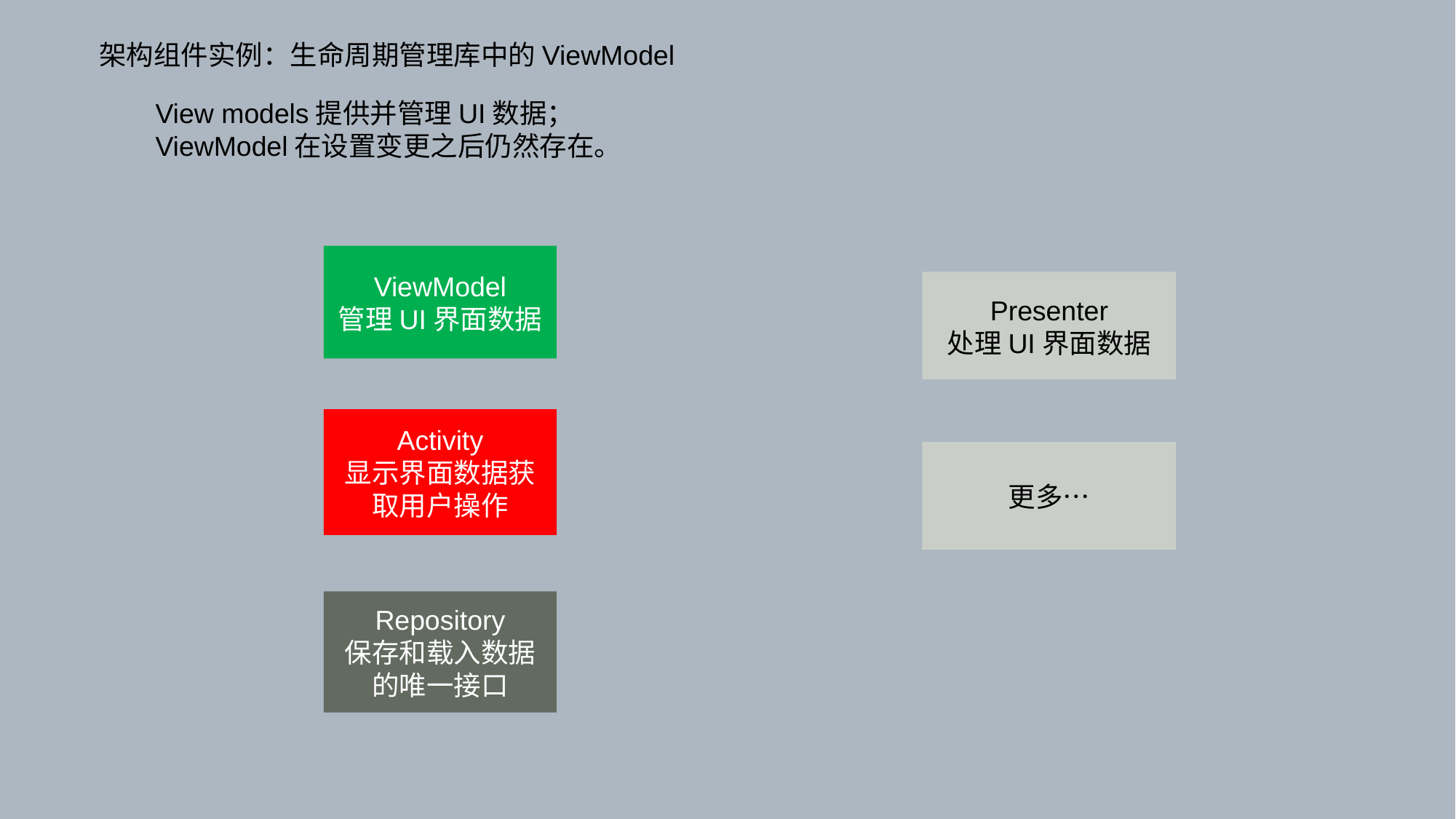

架构组件实例：生命周期管理库中的ViewModel
View models提供并管理UI数据；
ViewModel在设置变更之后仍然存在。
ViewModel
管理UI界面数据
Presenter
处理UI界面数据
Activity
显示界面数据获取用户操作
更多…
Repository
保存和载入数据的唯一接口